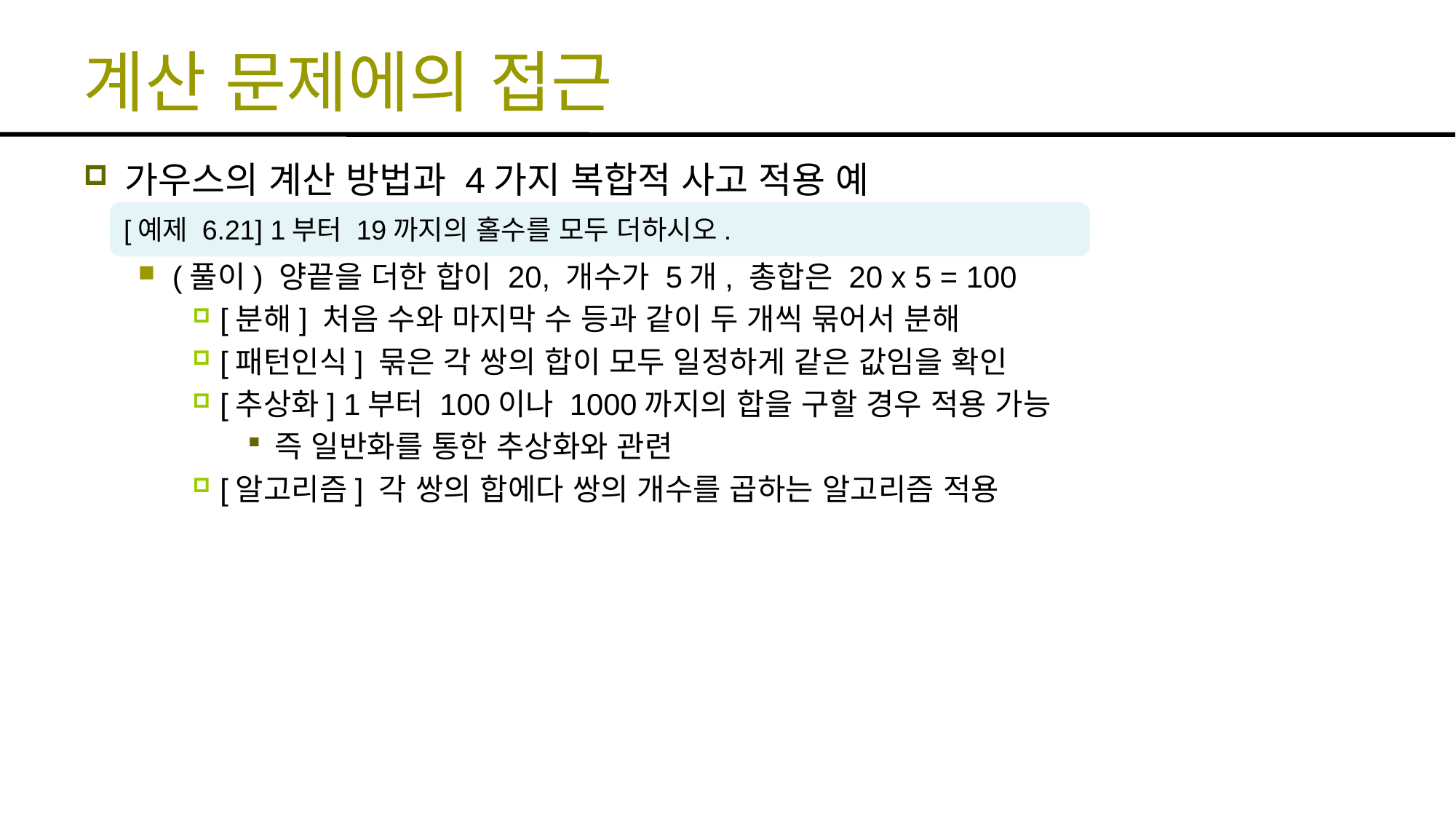

# 계산 문제에의 접근
가우스의 계산 방법과 4가지 복합적 사고 적용 예

(풀이) 양끝을 더한 합이 20, 개수가 5개, 총합은 20 x 5 = 100
[분해] 처음 수와 마지막 수 등과 같이 두 개씩 묶어서 분해
[패턴인식] 묶은 각 쌍의 합이 모두 일정하게 같은 값임을 확인
[추상화] 1부터 100이나 1000까지의 합을 구할 경우 적용 가능
즉 일반화를 통한 추상화와 관련
[알고리즘] 각 쌍의 합에다 쌍의 개수를 곱하는 알고리즘 적용

[예제 6.21] 1부터 19까지의 홀수를 모두 더하시오.